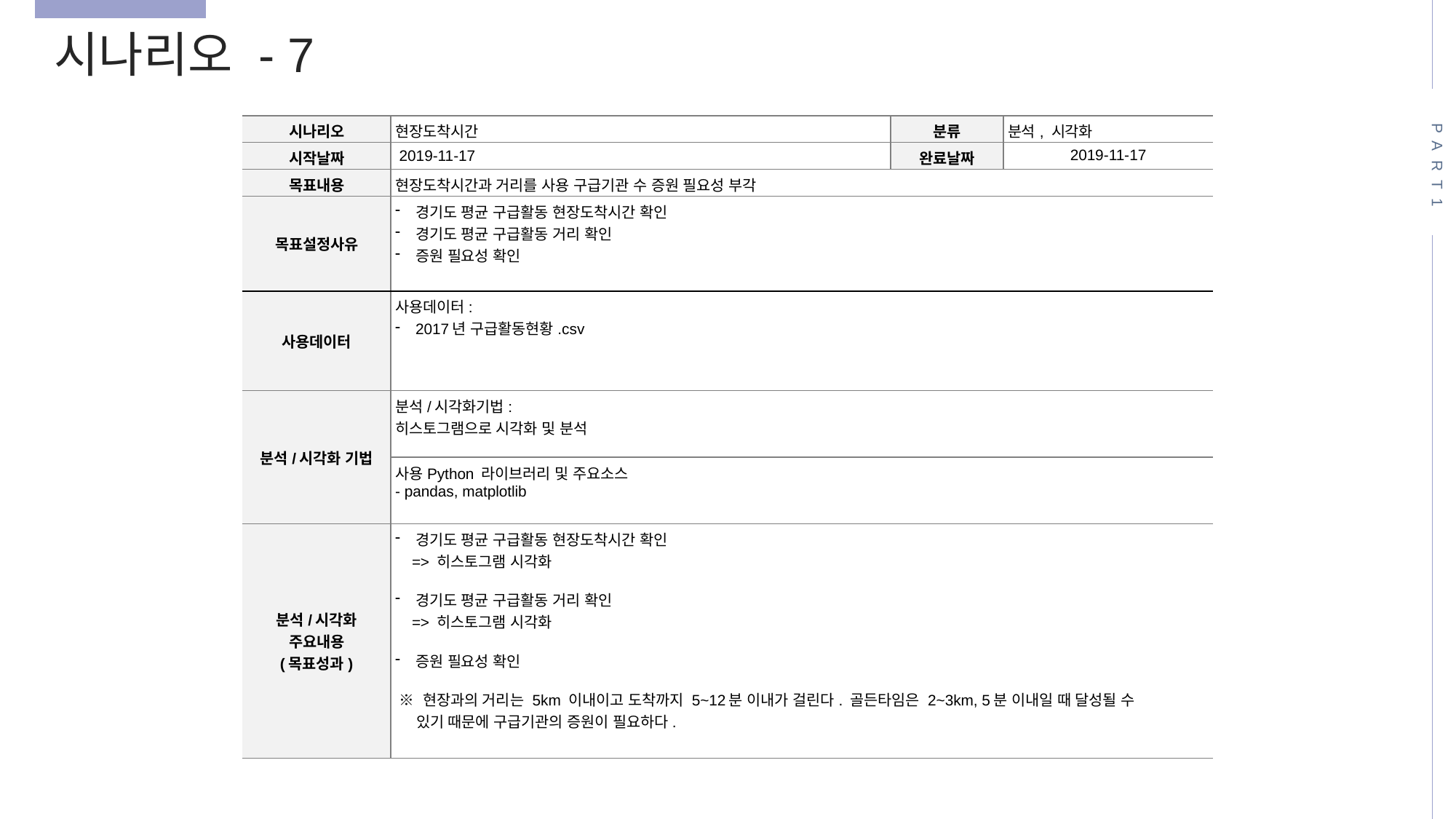

시나리오 - 7
PART1
| 시나리오 | 현장도착시간 | 분류 | 분석, 시각화 |
| --- | --- | --- | --- |
| 시작날짜 | 2019-11-17 | 완료날짜 | 2019-11-17 |
| 목표내용 | 현장도착시간과 거리를 사용 구급기관 수 증원 필요성 부각 |  |  |
| 목표설정사유 | 경기도 평균 구급활동 현장도착시간 확인 경기도 평균 구급활동 거리 확인 증원 필요성 확인 |  |  |
| 사용데이터 | 사용데이터: 2017년 구급활동현황.csv |  |  |
| 분석/시각화 기법 | 분석/시각화기법: 히스토그램으로 시각화 및 분석 |  |  |
|  | 사용Python 라이브러리 및 주요소스 - pandas, matplotlib |  |  |
| 분석/시각화 주요내용 (목표성과) | 경기도 평균 구급활동 현장도착시간 확인 => 히스토그램 시각화 경기도 평균 구급활동 거리 확인 => 히스토그램 시각화 증원 필요성 확인 ※ 현장과의 거리는 5km 이내이고 도착까지 5~12분 이내가 걸린다. 골든타임은 2~3km, 5분 이내일 때 달성될 수 있기 때문에 구급기관의 증원이 필요하다. |  |  |